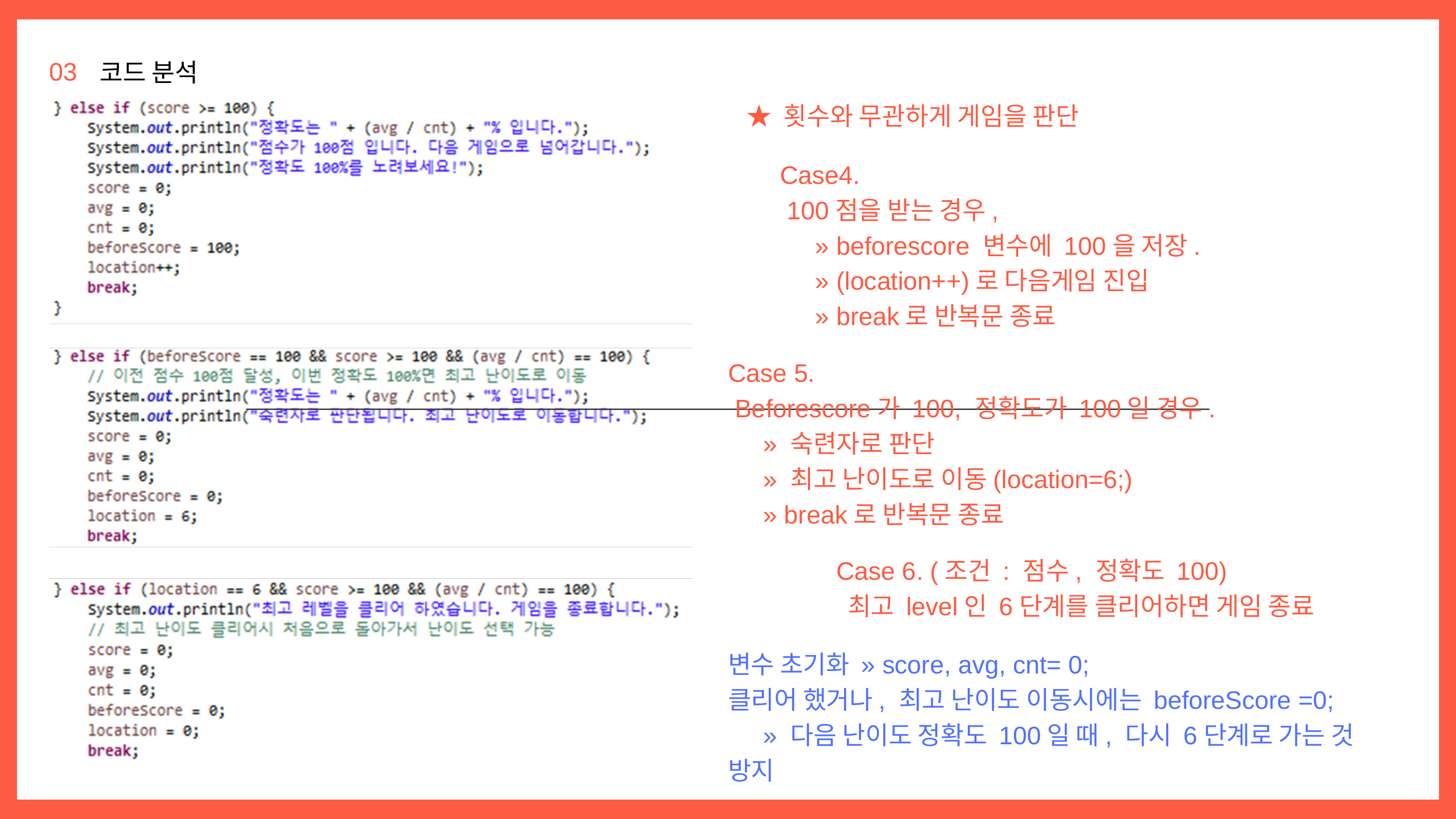

03
코드 분석
★ 횟수와 무관하게 게임을 판단

Case4.
 100점을 받는 경우,
     » beforescore 변수에 100을 저장.
     » (location++)로 다음게임 진입
     » break로 반복문 종료
Case 5.
 Beforescore가 100, 정확도가 100일 경우.
     » 숙련자로 판단
     » 최고 난이도로 이동(location=6;)
     » break로 반복문 종료

Case 6. (조건 : 점수, 정확도 100)
 최고 level인 6단계를 클리어하면 게임 종료
변수 초기화 » score, avg, cnt= 0;
클리어 했거나, 최고 난이도 이동시에는 beforeScore =0;
     » 다음 난이도 정확도 100일 때, 다시 6단계로 가는 것 방지